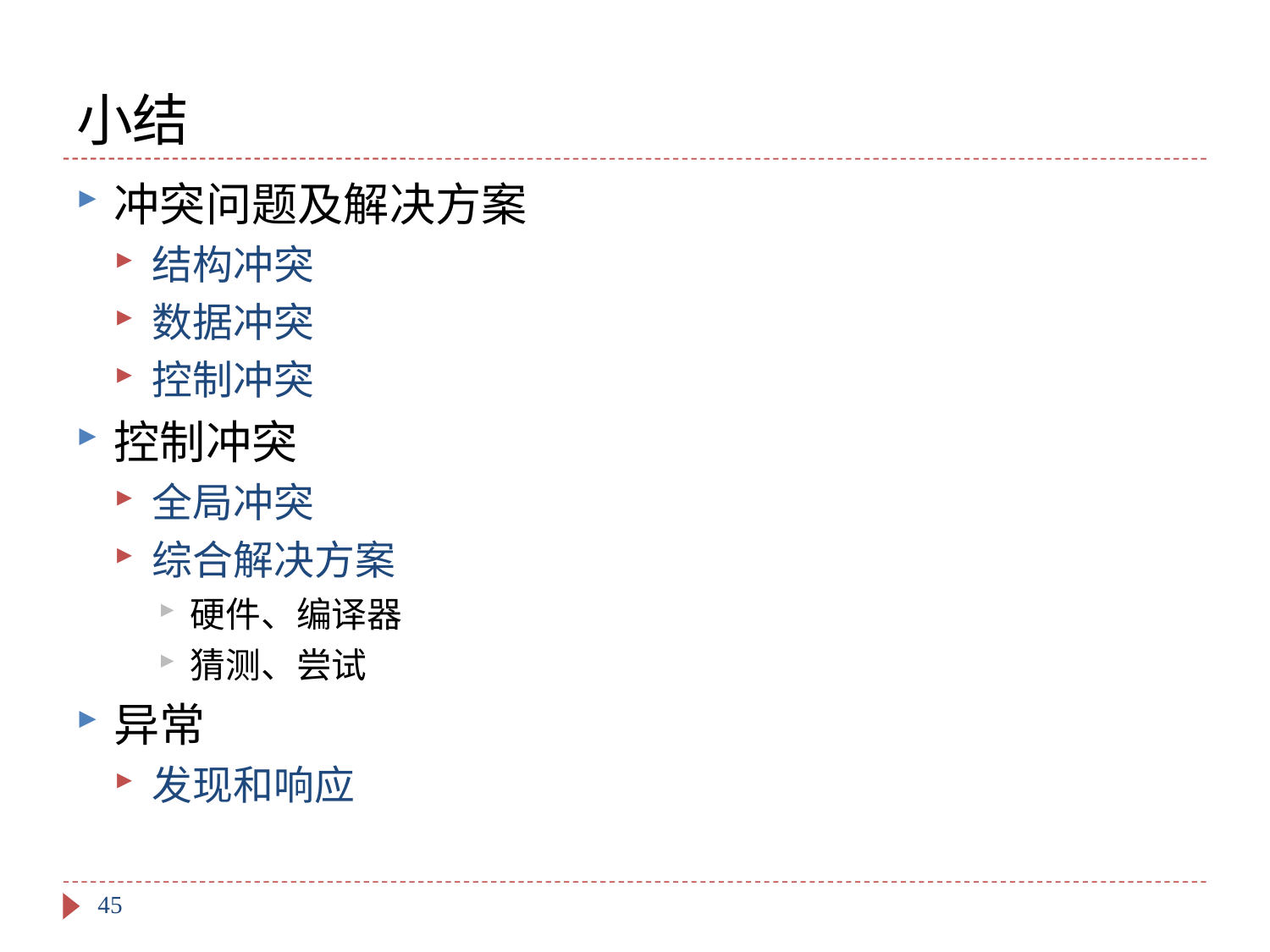

# 小结
冲突问题及解决方案
结构冲突
数据冲突
控制冲突
控制冲突
全局冲突
综合解决方案
硬件、编译器
猜测、尝试
异常
发现和响应

45